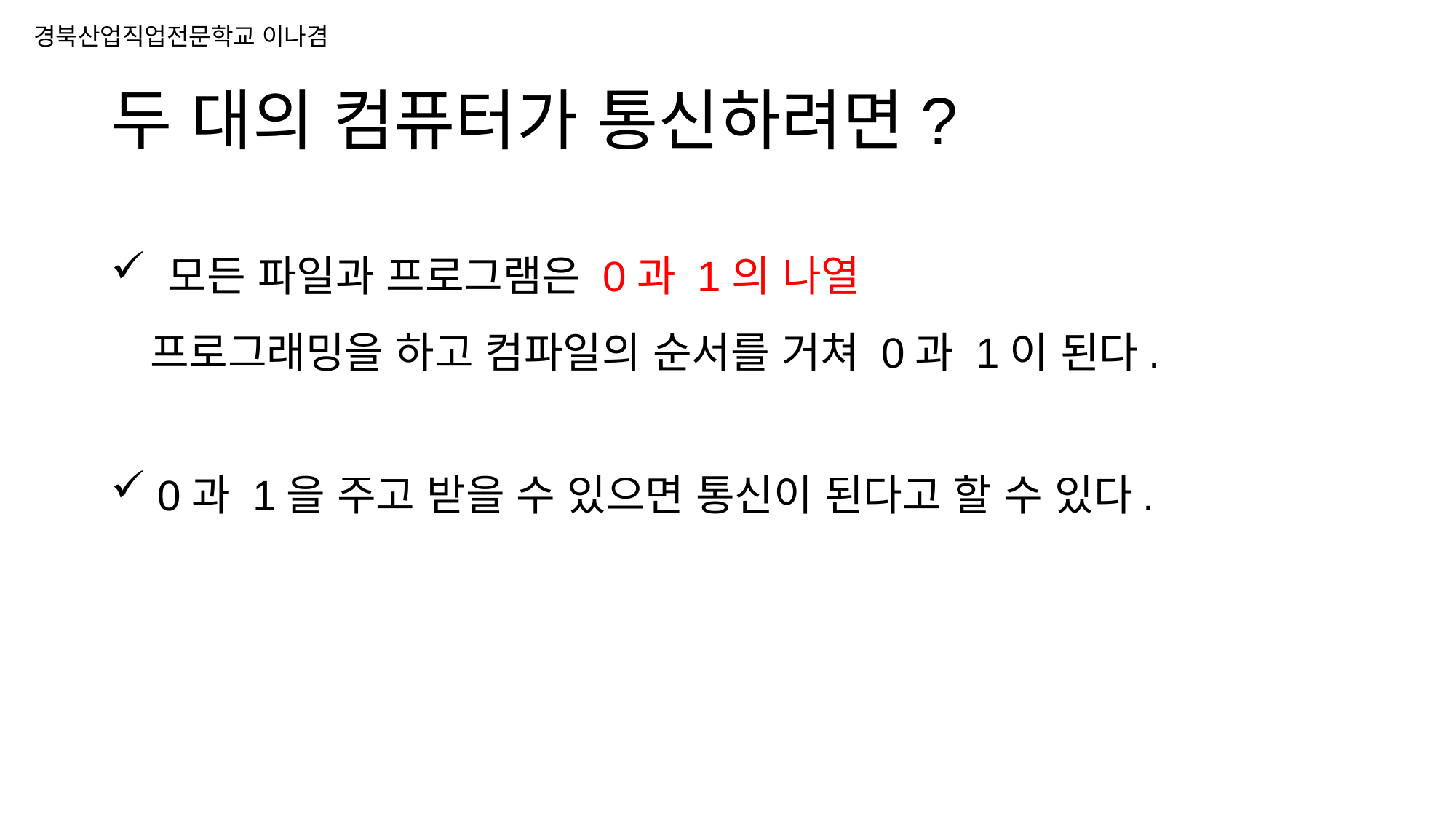

# 두 대의 컴퓨터가 통신하려면?
 모든 파일과 프로그램은 0과 1의 나열
 프로그래밍을 하고 컴파일의 순서를 거쳐 0과 1이 된다.
 0과 1을 주고 받을 수 있으면 통신이 된다고 할 수 있다.